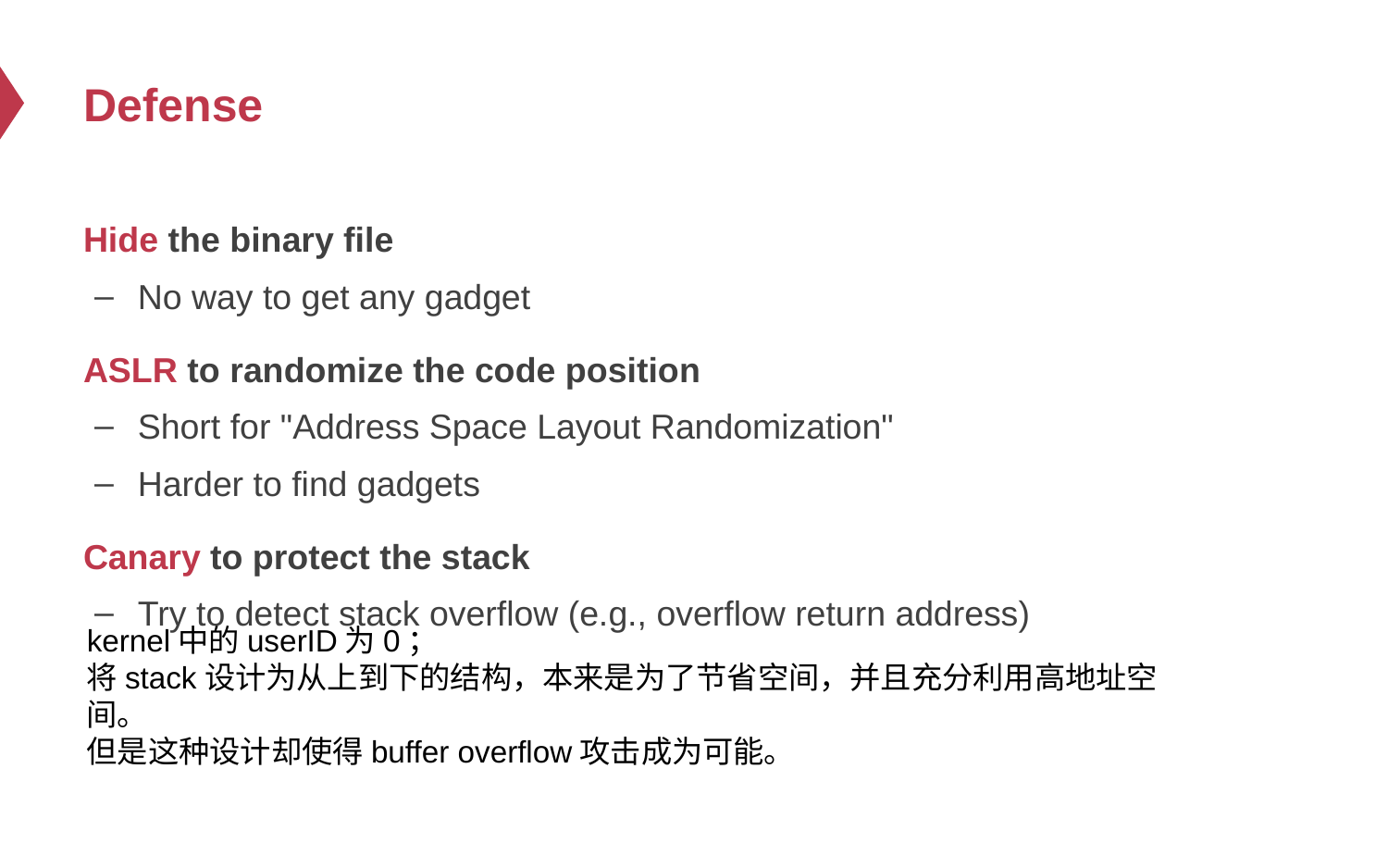

# Defense
Hide the binary file
No way to get any gadget
ASLR to randomize the code position
Short for "Address Space Layout Randomization"
Harder to find gadgets
Canary to protect the stack
Try to detect stack overflow (e.g., overflow return address)
kernel中的userID为0；
将stack设计为从上到下的结构，本来是为了节省空间，并且充分利用高地址空间。
但是这种设计却使得buffer overflow攻击成为可能。